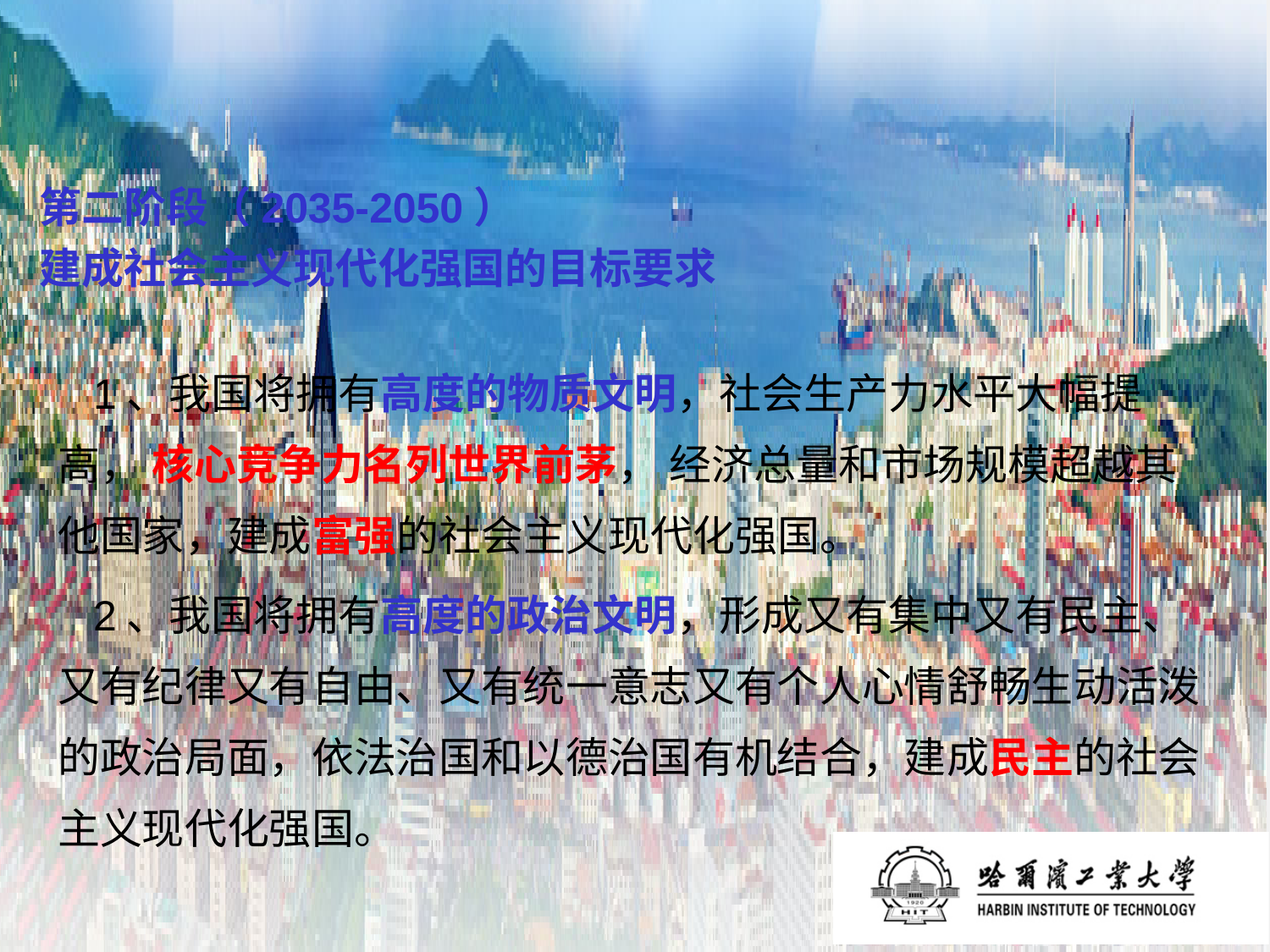

# 第二阶段（2035-2050） 建成社会主义现代化强国的目标要求
   1、我国将拥有高度的物质文明，社会生产力水平大幅提高， 核心竞争力名列世界前茅， 经济总量和市场规模超越其他国家，建成富强的社会主义现代化强国。
   2、我国将拥有高度的政治文明，形成又有集中又有民主、又有纪律又有自由、又有统一意志又有个人心情舒畅生动活泼的政治局面，依法治国和以德治国有机结合，建成民主的社会主义现代化强国。